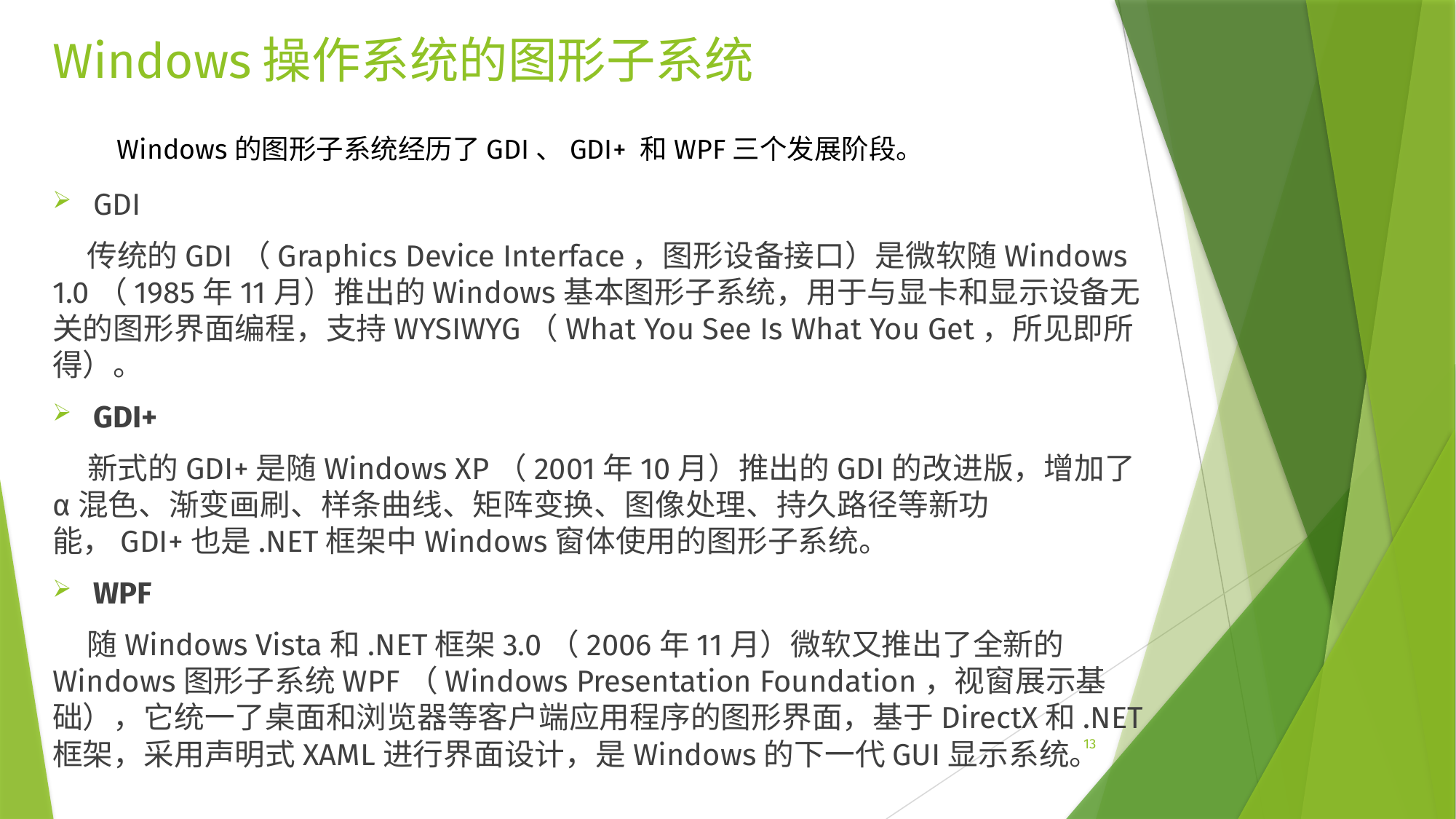

# Windows操作系统的图形子系统
Windows的图形子系统经历了GDI、GDI+ 和WPF三个发展阶段。

GDI
    传统的GDI（Graphics Device Interface，图形设备接口）是微软随Windows 1.0（1985年11月）推出的Windows基本图形子系统，用于与显卡和显示设备无关的图形界面编程，支持WYSIWYG（What You See Is What You Get，所见即所得）。
GDI+
    新式的GDI+是随Windows XP（2001年10月）推出的GDI的改进版，增加了α混色、渐变画刷、样条曲线、矩阵变换、图像处理、持久路径等新功能，GDI+也是.NET框架中Windows窗体使用的图形子系统。
WPF
    随Windows Vista和.NET框架3.0（2006年11月）微软又推出了全新的Windows图形子系统WPF（Windows Presentation Foundation，视窗展示基础），它统一了桌面和浏览器等客户端应用程序的图形界面，基于DirectX和.NET框架，采用声明式XAML进行界面设计，是Windows的下一代GUI显示系统。

13